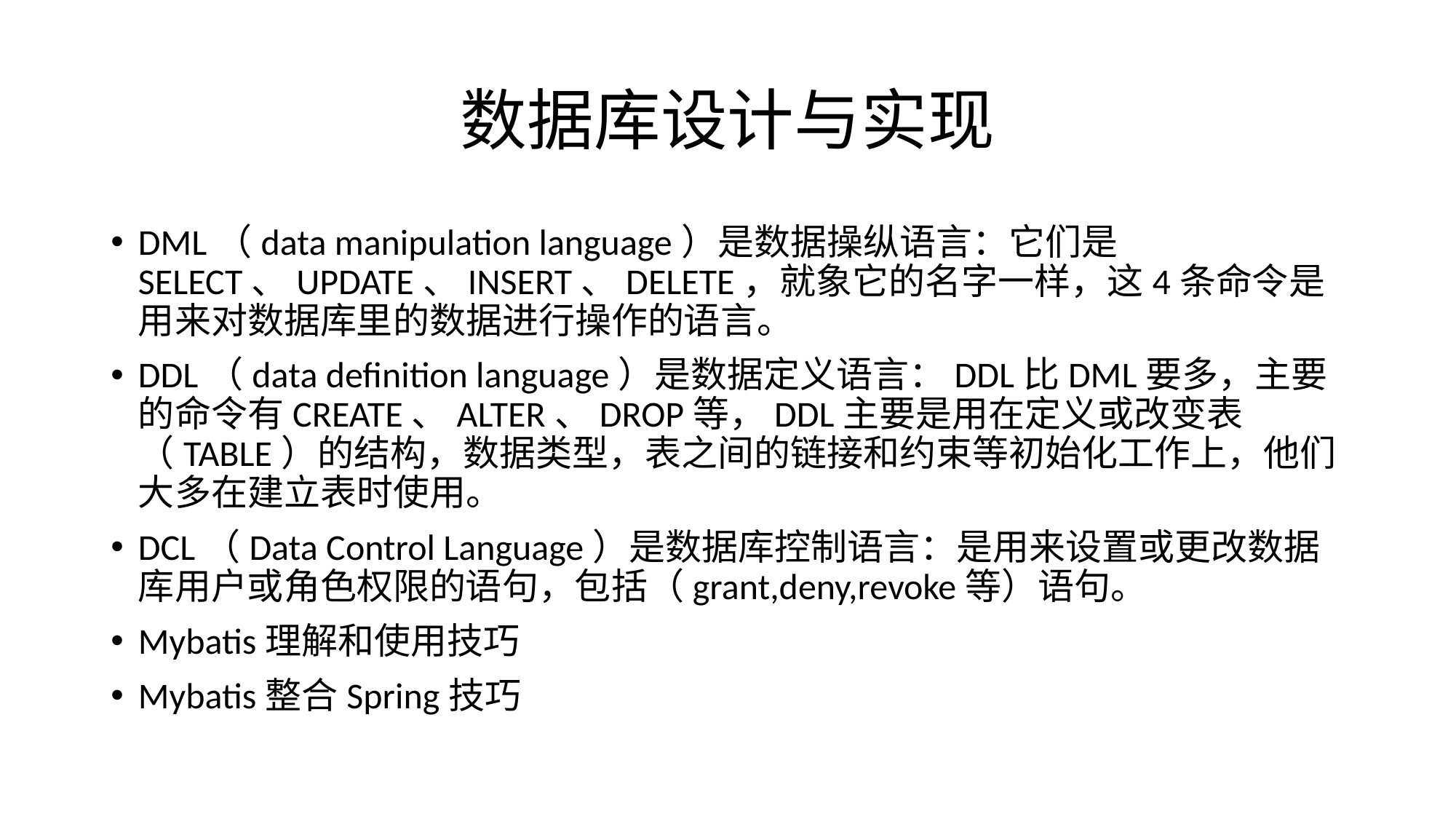

# 数据库设计与实现
DML（data manipulation language）是数据操纵语言：它们是SELECT、UPDATE、INSERT、DELETE，就象它的名字一样，这4条命令是用来对数据库里的数据进行操作的语言。
DDL（data definition language）是数据定义语言：DDL比DML要多，主要的命令有CREATE、ALTER、DROP等，DDL主要是用在定义或改变表（TABLE）的结构，数据类型，表之间的链接和约束等初始化工作上，他们大多在建立表时使用。
DCL（Data Control Language）是数据库控制语言：是用来设置或更改数据库用户或角色权限的语句，包括（grant,deny,revoke等）语句。
Mybatis理解和使用技巧
Mybatis整合Spring技巧